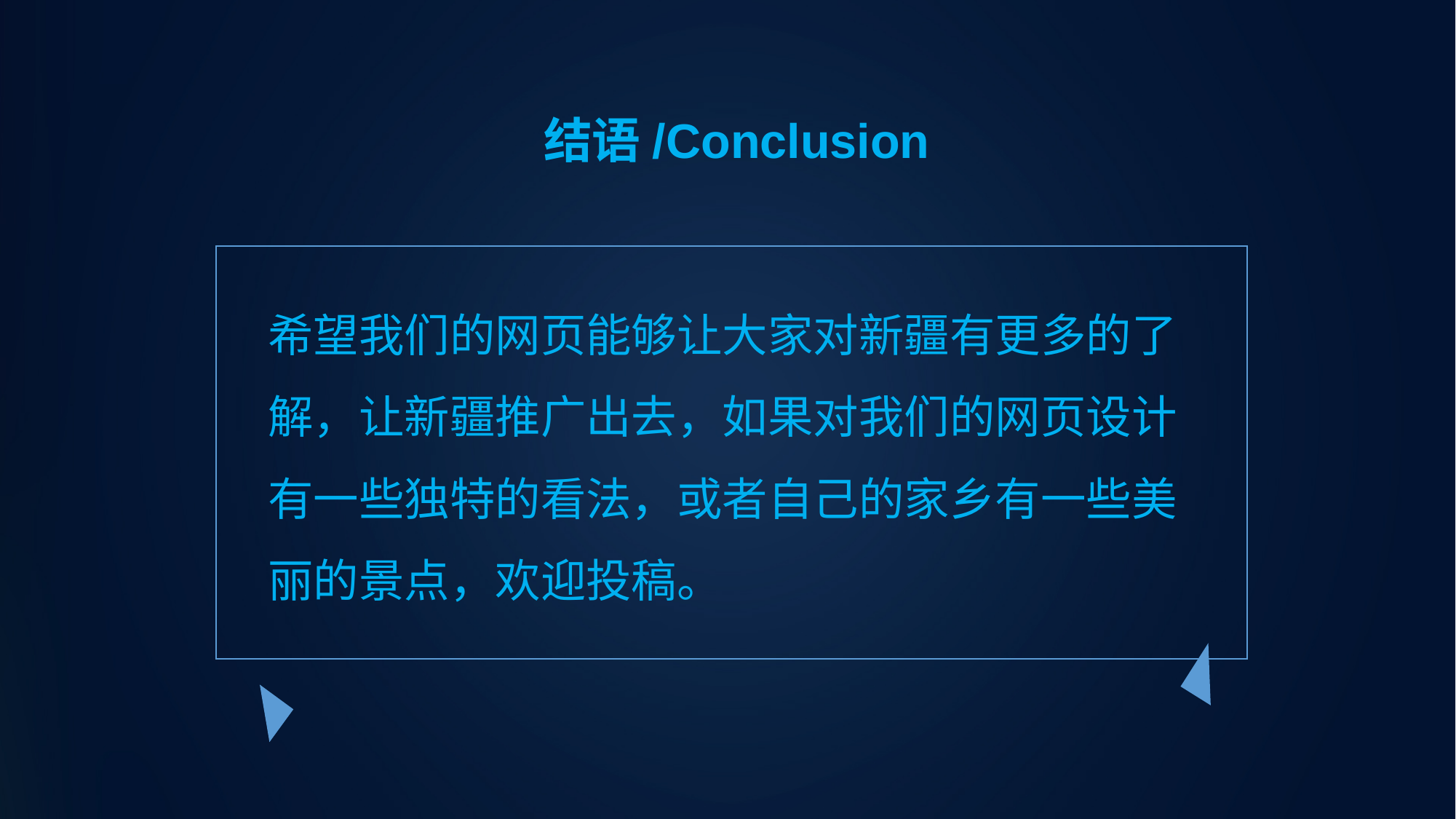

结语/Conclusion

希望我们的网页能够让大家对新疆有更多的了解，让新疆推广出去，如果对我们的网页设计有一些独特的看法，或者自己的家乡有一些美丽的景点，欢迎投稿。